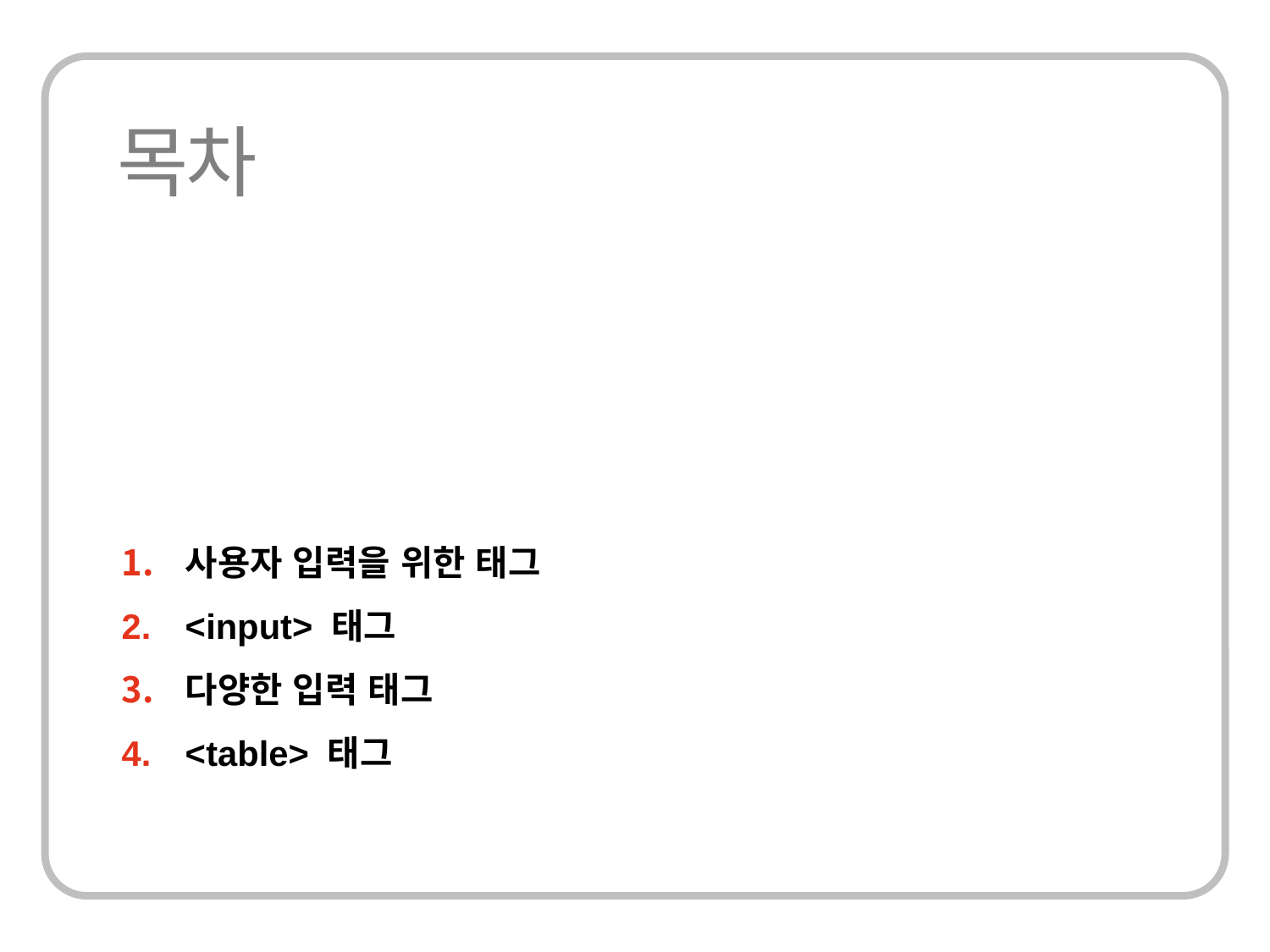

사용자 입력을 위한 태그
<input> 태그
다양한 입력 태그
<table> 태그